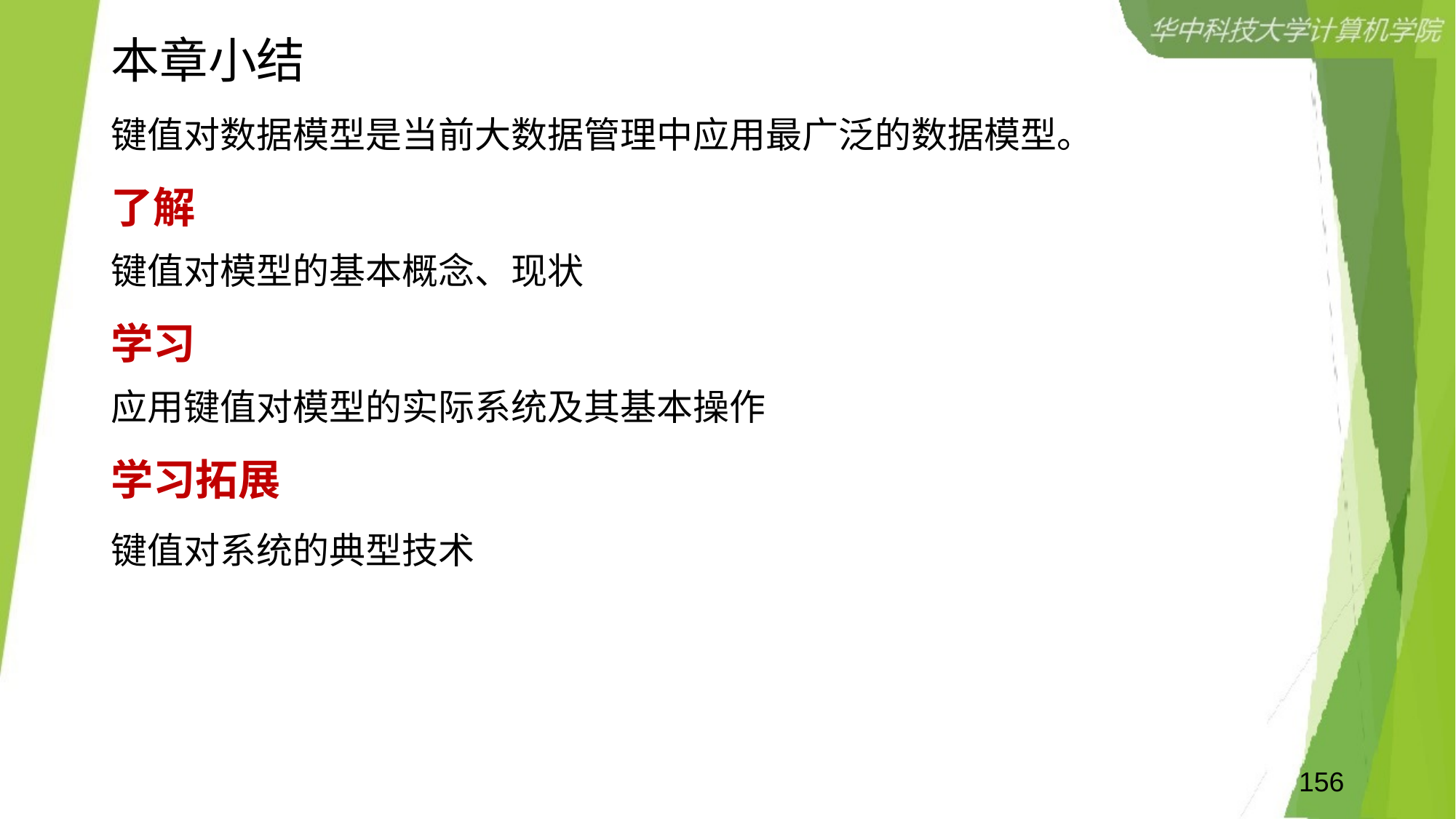

# 本章小结
键值对数据模型是当前大数据管理中应用最广泛的数据模型。
了解
键值对模型的基本概念、现状
学习
应用键值对模型的实际系统及其基本操作
学习拓展
键值对系统的典型技术
156